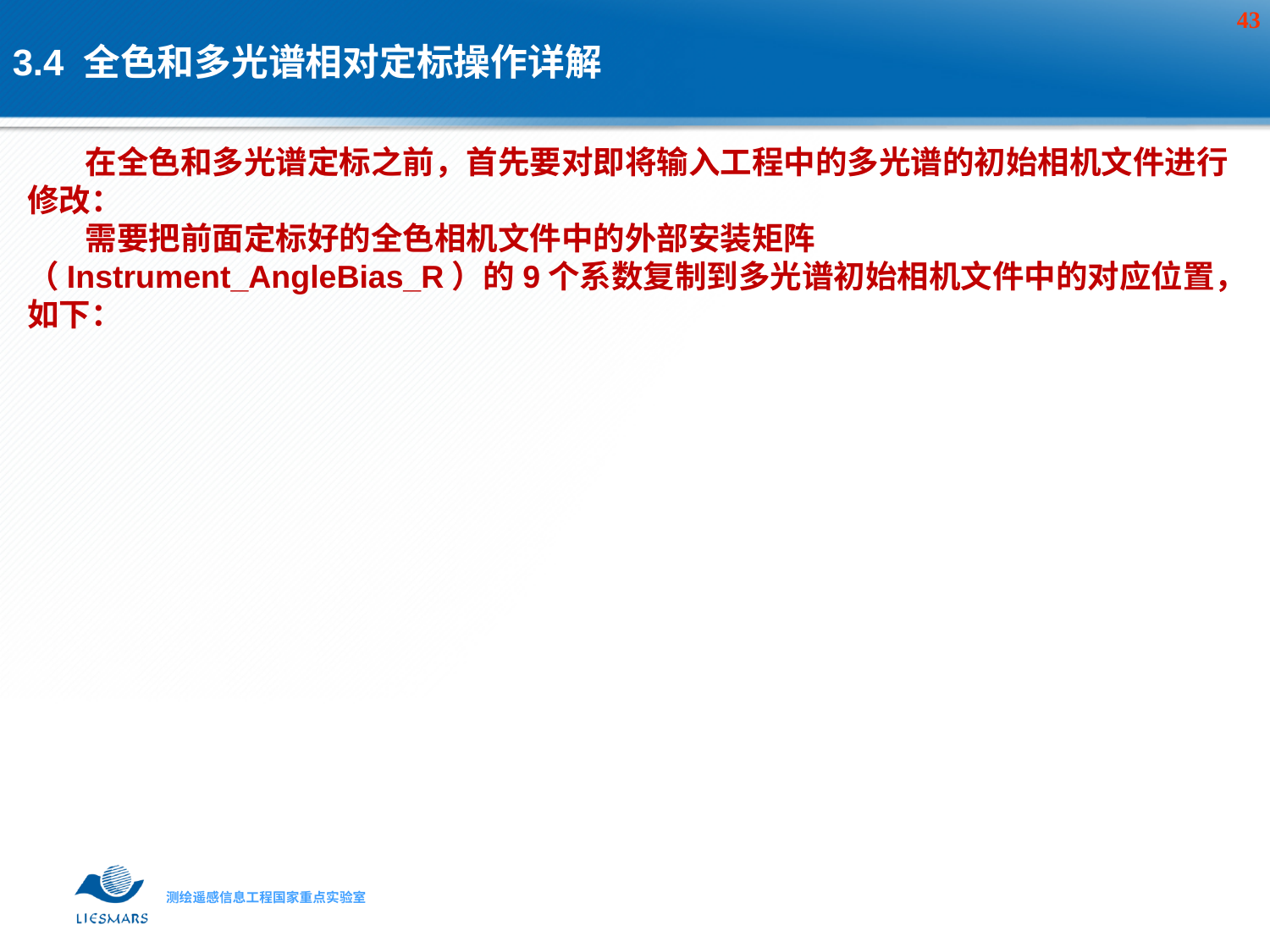

# 3.4 全色和多光谱相对定标操作详解
       在全色和多光谱定标之前，首先要对即将输入工程中的多光谱的初始相机文件进行修改：
       需要把前面定标好的全色相机文件中的外部安装矩阵（Instrument_AngleBias_R）的9个系数复制到多光谱初始相机文件中的对应位置，如下：